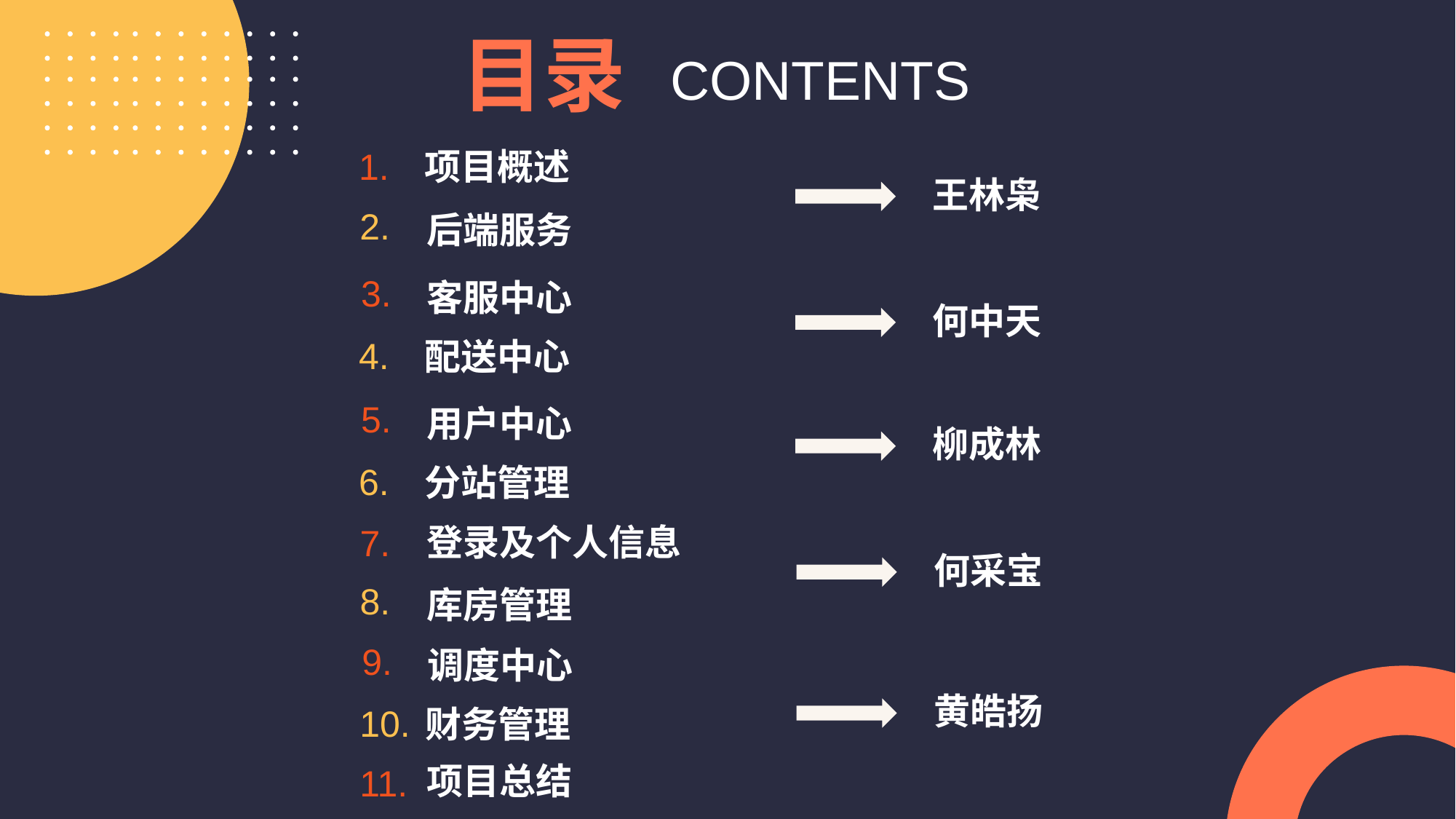

目录
CONTENTS

1.
项目概述
王林枭

2.
后端服务
3.
客服中心
何中天

4.
配送中心
5.
用户中心
柳成林

6.
分站管理
登录及个人信息
7.
何采宝

8.
库房管理
9.
调度中心

黄皓扬
10.
财务管理

项目总结
11.